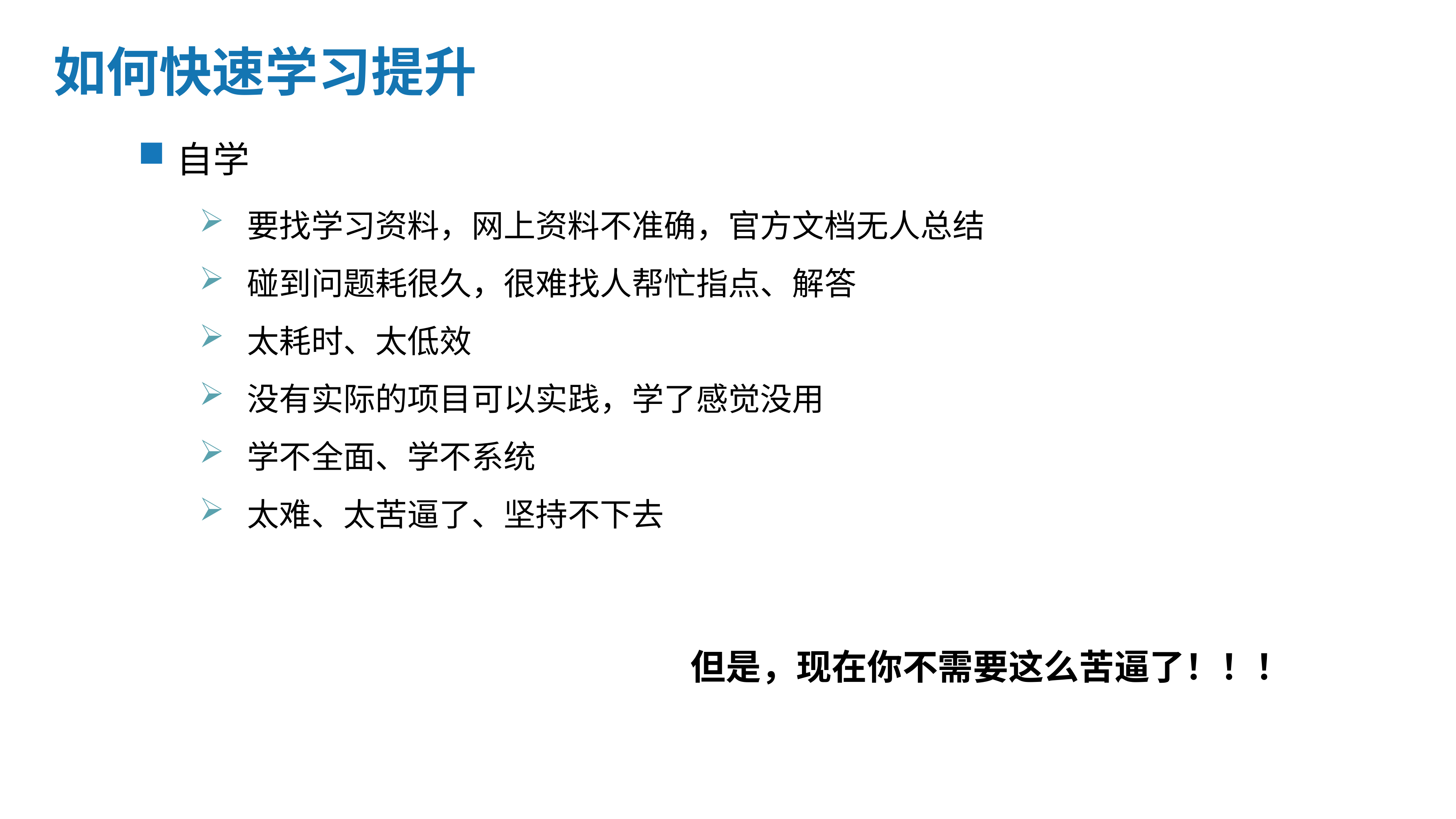

如何快速学习提升
自学
  要找学习资料，网上资料不准确，官方文档无人总结
  碰到问题耗很久，很难找人帮忙指点、解答
  太耗时、太低效
  没有实际的项目可以实践，学了感觉没用
  学不全面、学不系统
  太难、太苦逼了、坚持不下去
但是，现在你不需要这么苦逼了！！！